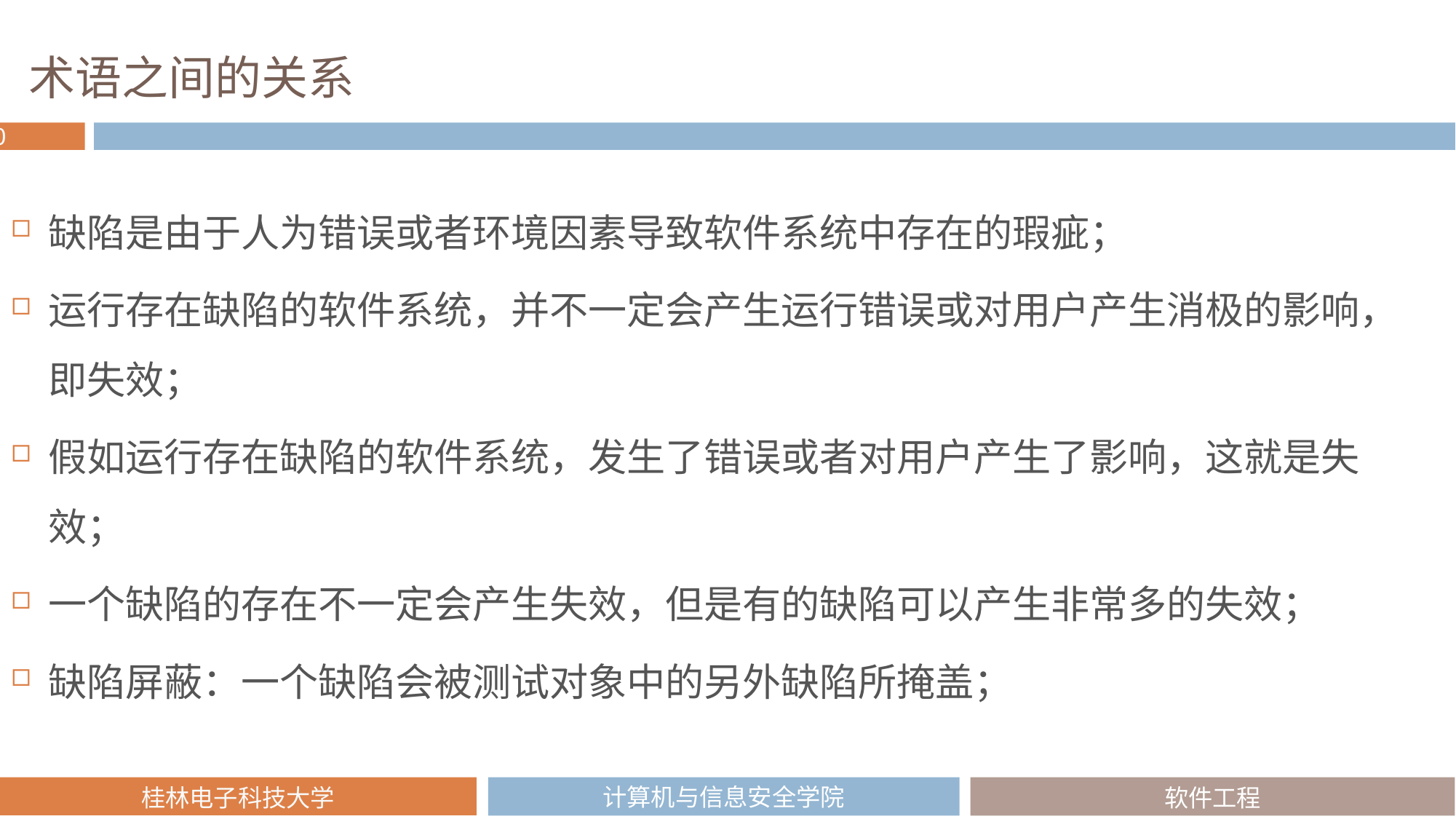

# 术语之间的关系
缺陷是由于人为错误或者环境因素导致软件系统中存在的瑕疵；
运行存在缺陷的软件系统，并不一定会产生运行错误或对用户产生消极的影响，即失效；
假如运行存在缺陷的软件系统，发生了错误或者对用户产生了影响，这就是失效；
一个缺陷的存在不一定会产生失效，但是有的缺陷可以产生非常多的失效；
缺陷屏蔽：一个缺陷会被测试对象中的另外缺陷所掩盖；